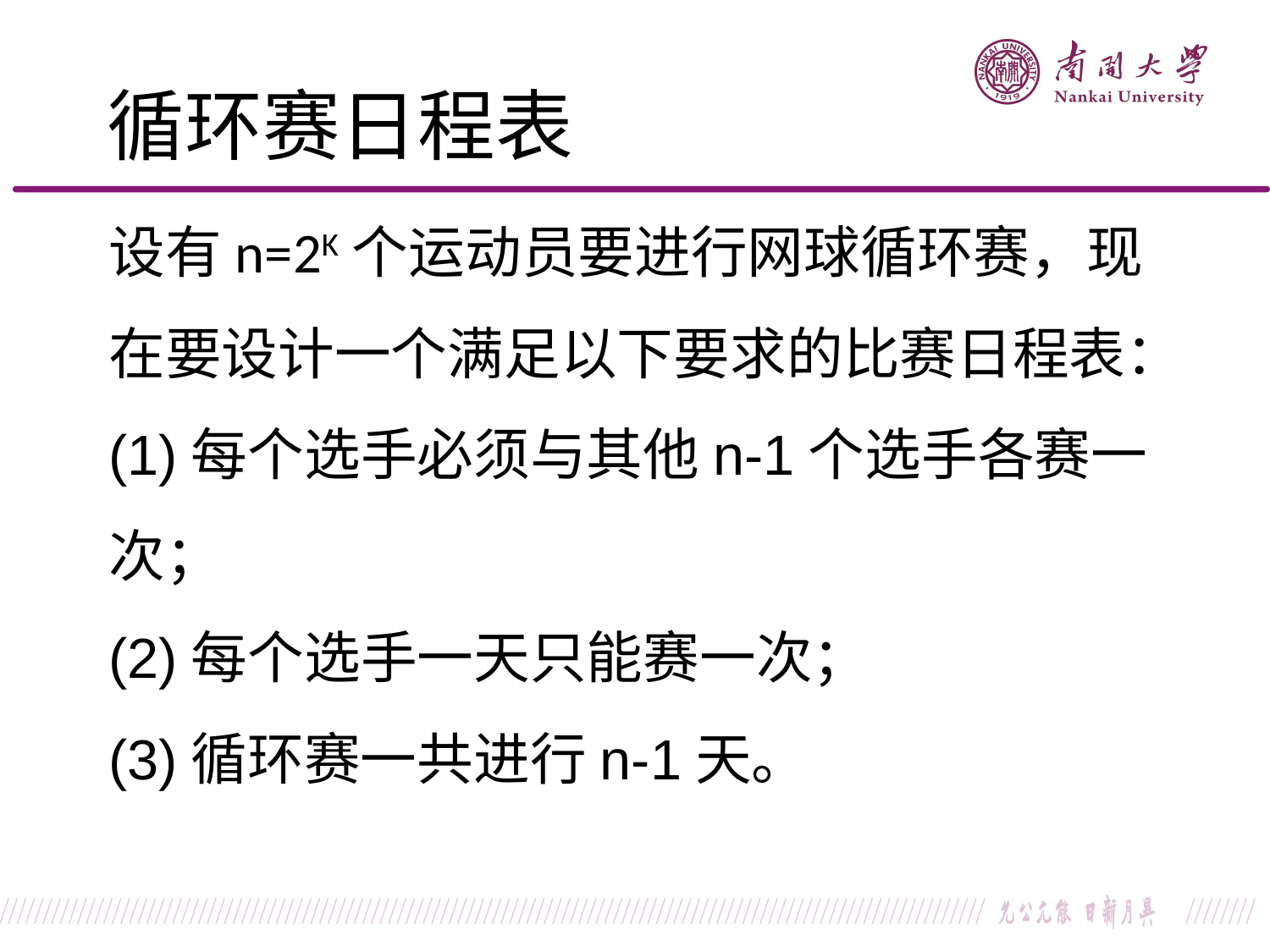

循环赛日程表
设有n=2K个运动员要进行网球循环赛，现在要设计一个满足以下要求的比赛日程表：
(1)每个选手必须与其他n-1个选手各赛一次；
(2)每个选手一天只能赛一次；
(3)循环赛一共进行n-1天。